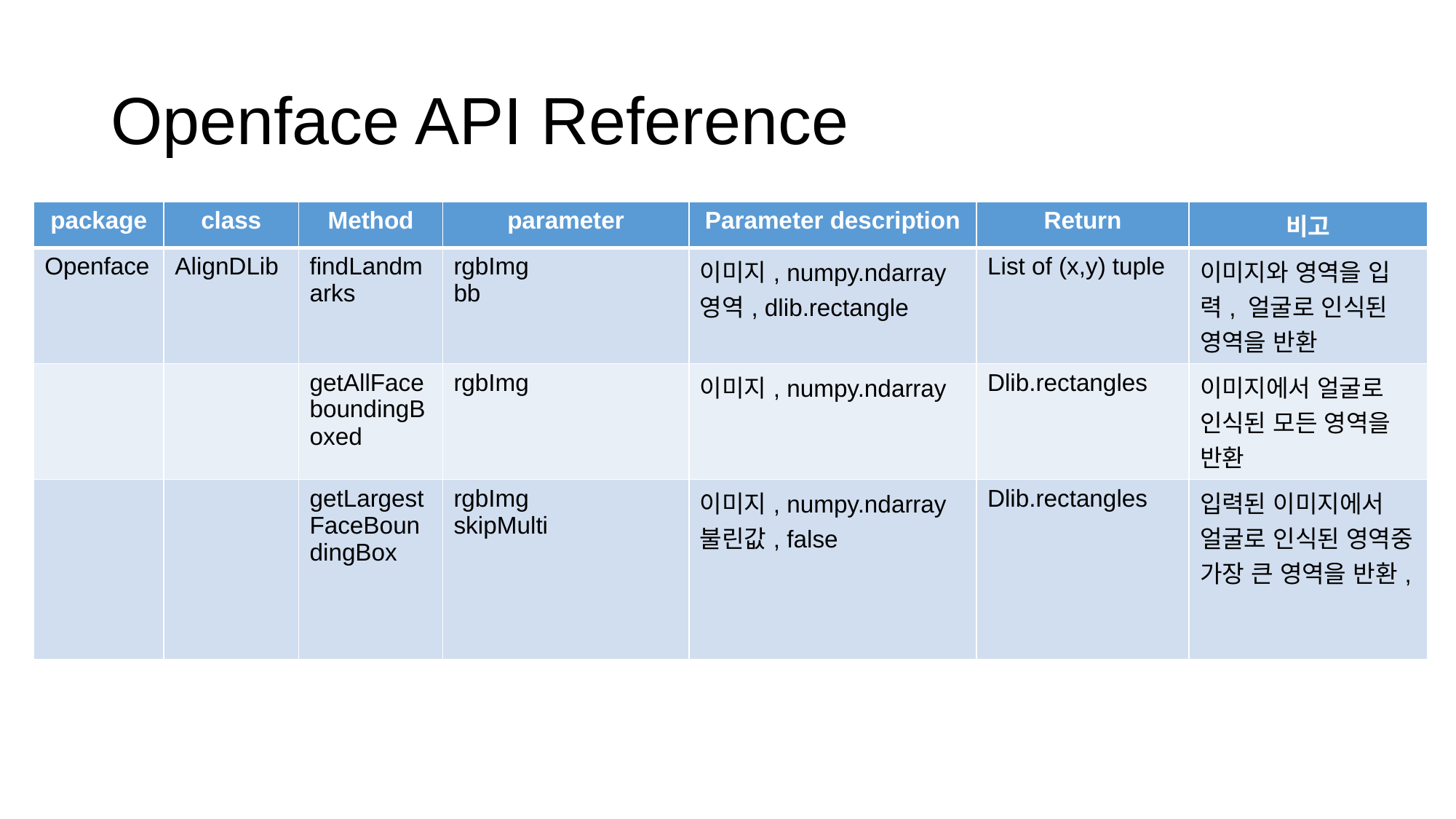

# Openface API Reference
| package | class | Method | parameter | Parameter description | Return | 비고 |
| --- | --- | --- | --- | --- | --- | --- |
| Openface | AlignDLib | findLandmarks | rgbImg bb | 이미지, numpy.ndarray 영역, dlib.rectangle | List of (x,y) tuple | 이미지와 영역을 입력, 얼굴로 인식된 영역을 반환 |
|  |  | getAllFaceboundingBoxed | rgbImg | 이미지, numpy.ndarray | Dlib.rectangles | 이미지에서 얼굴로 인식된 모든 영역을 반환 |
|  |  | getLargestFaceBoundingBox | rgbImg skipMulti | 이미지, numpy.ndarray 불린값, false | Dlib.rectangles | 입력된 이미지에서 얼굴로 인식된 영역중 가장 큰 영역을 반환, |